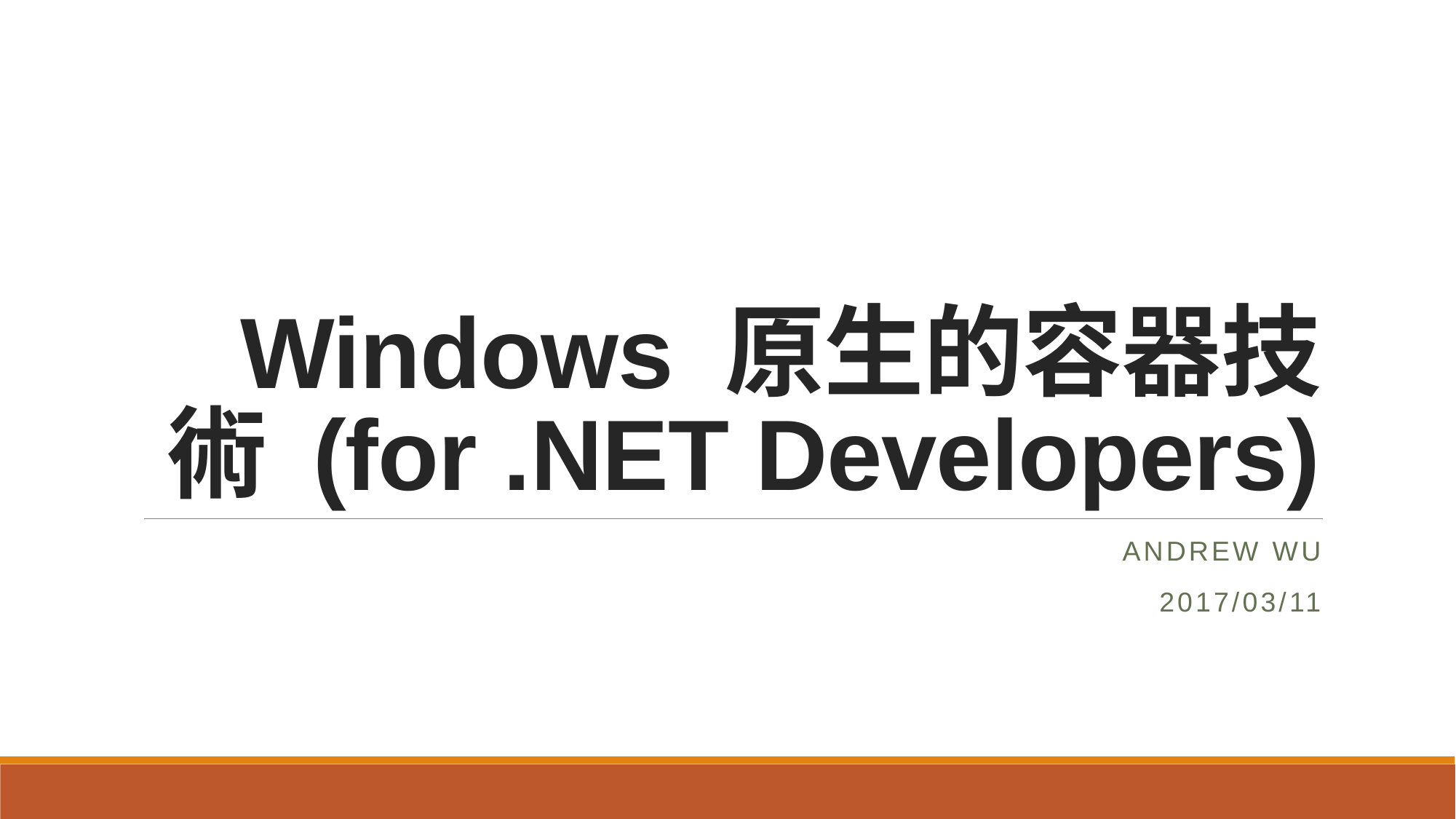

# Windows 原生的容器技術 (for .NET Developers)
Andrew wu
2017/03/11